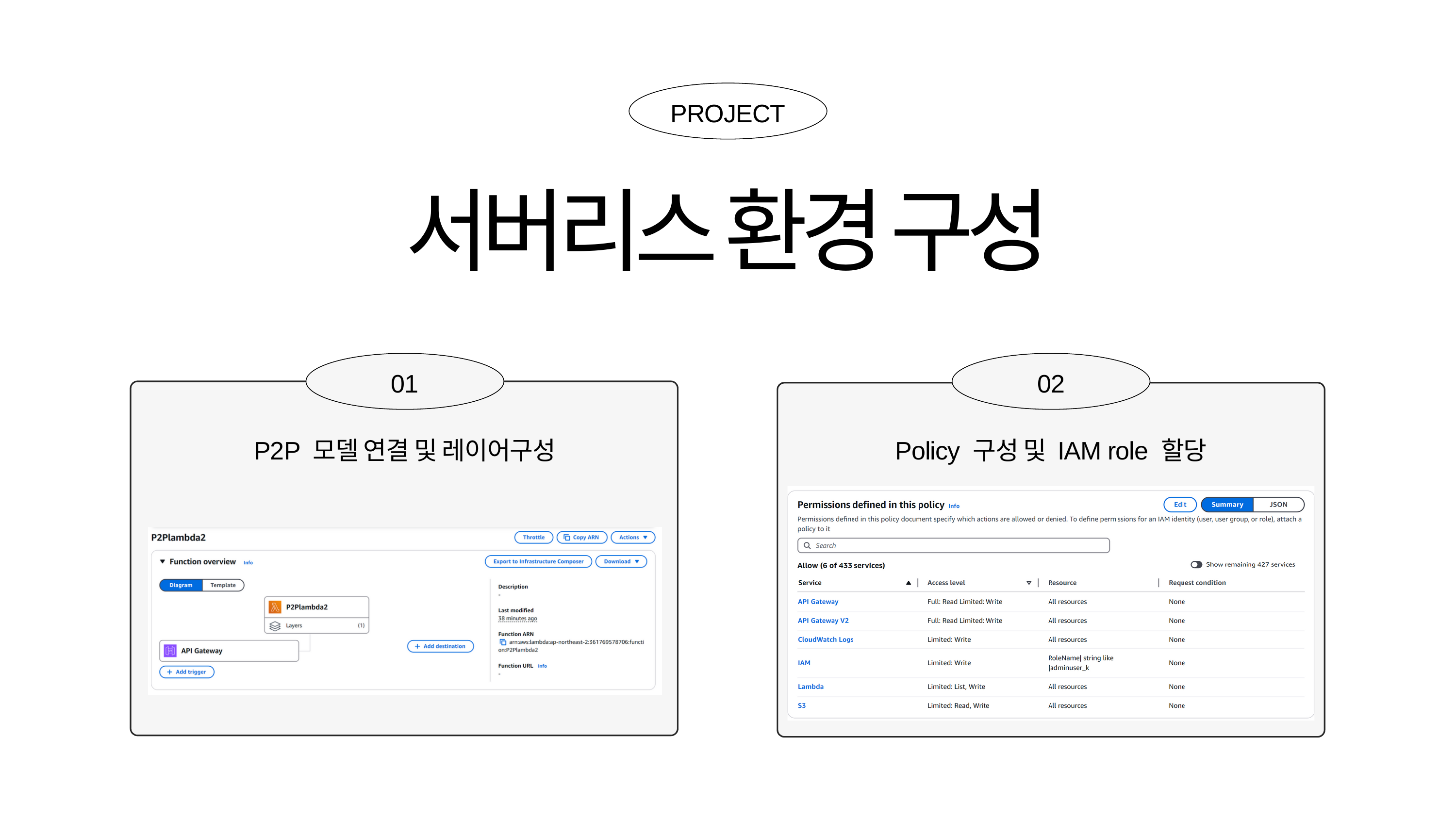

PROJECT
서버리스 환경 구성

01
02

P2P 모델 연결 및 레이어구성
Policy 구성 및 IAM role 할당